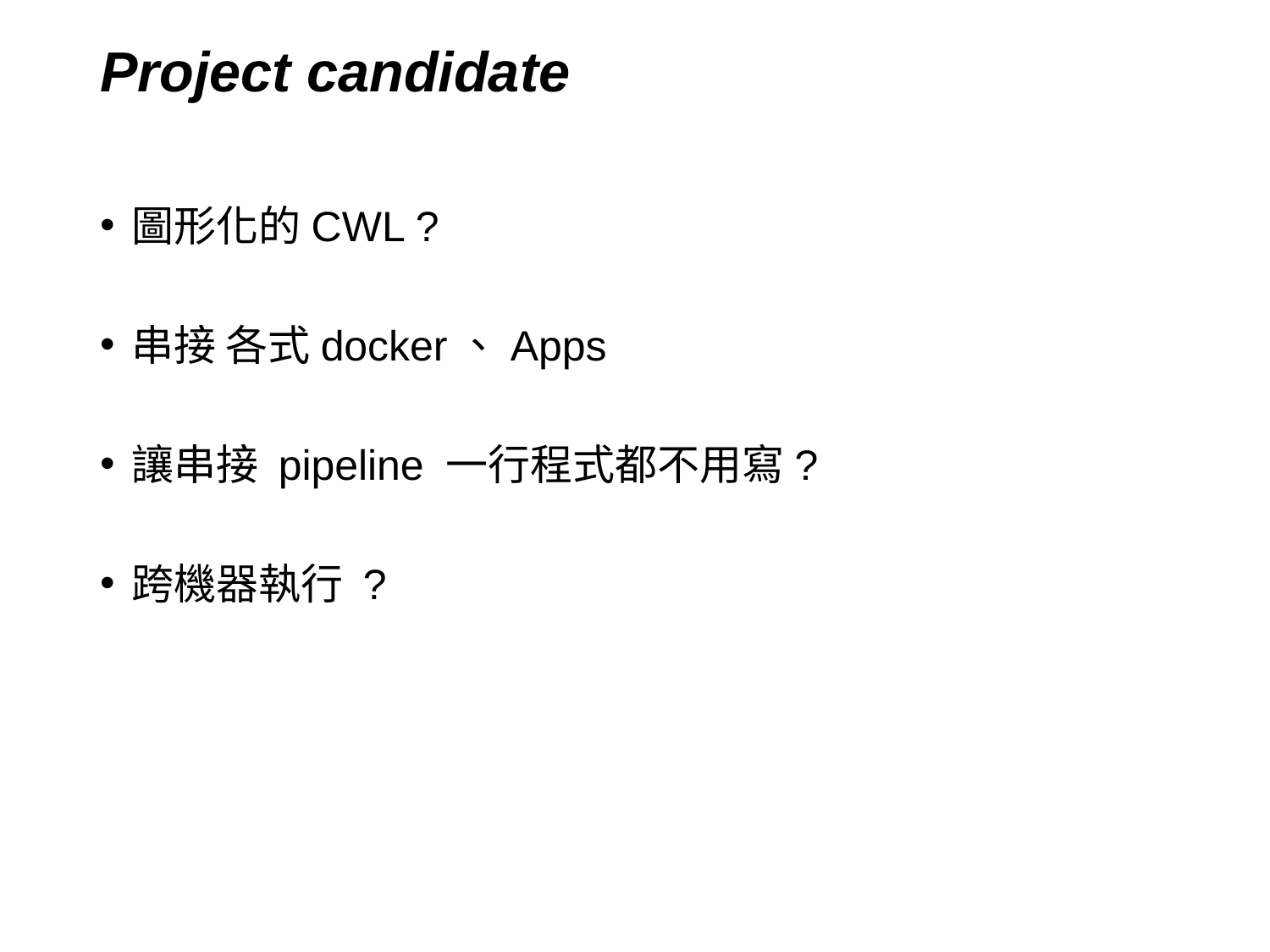

# Project candidate
圖形化的CWL ?
串接 各式docker、Apps
讓串接 pipeline 一行程式都不用寫?
跨機器執行 ?